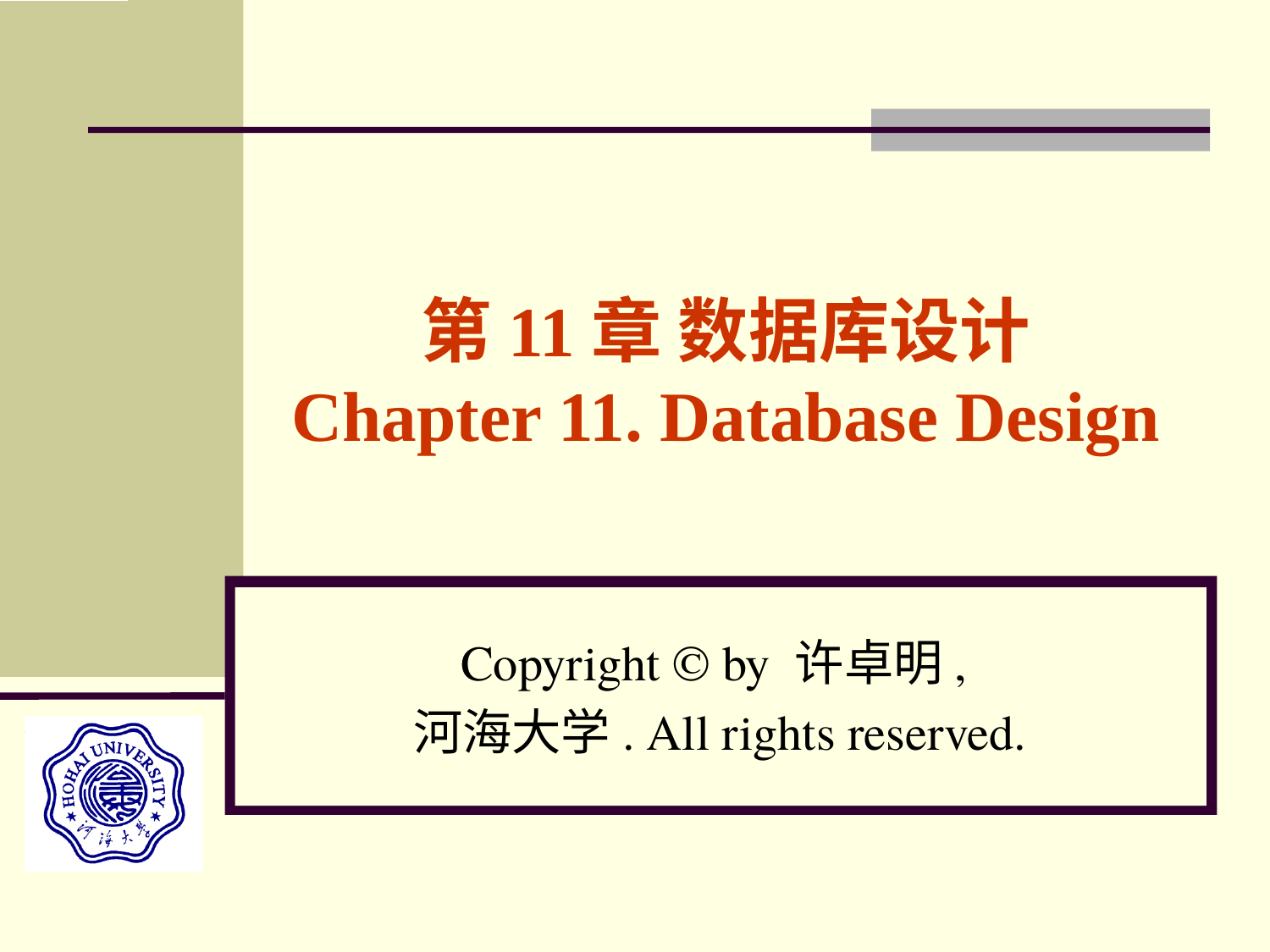

# 第11章 数据库设计 Chapter 11. Database Design
Copyright © by 许卓明,
河海大学. All rights reserved.